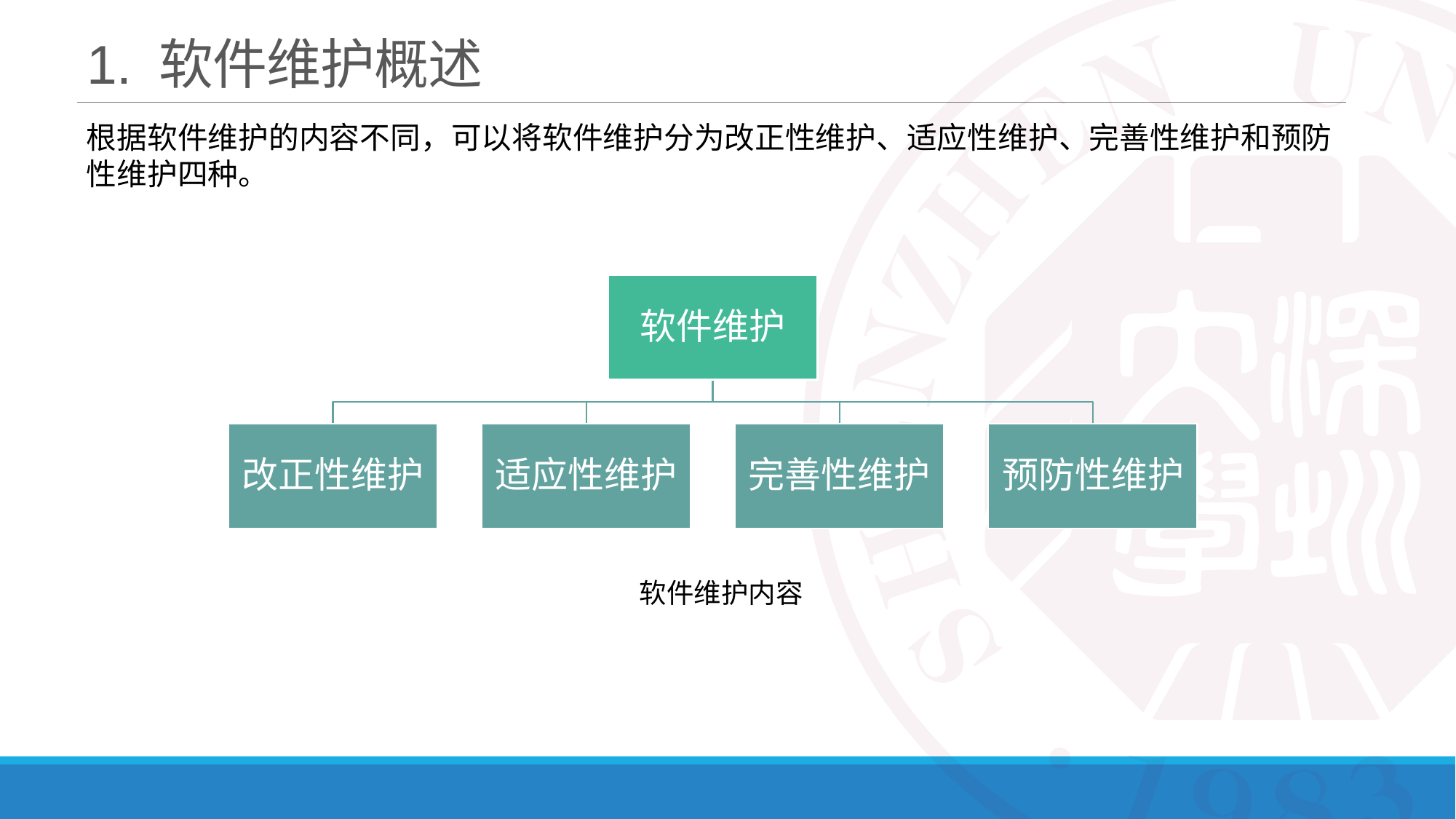

# 1. 软件维护概述
根据软件维护的内容不同，可以将软件维护分为改正性维护、适应性维护、完善性维护和预防性维护四种。
软件维护
改正性维护
适应性维护
完善性维护
预防性维护
软件维护内容